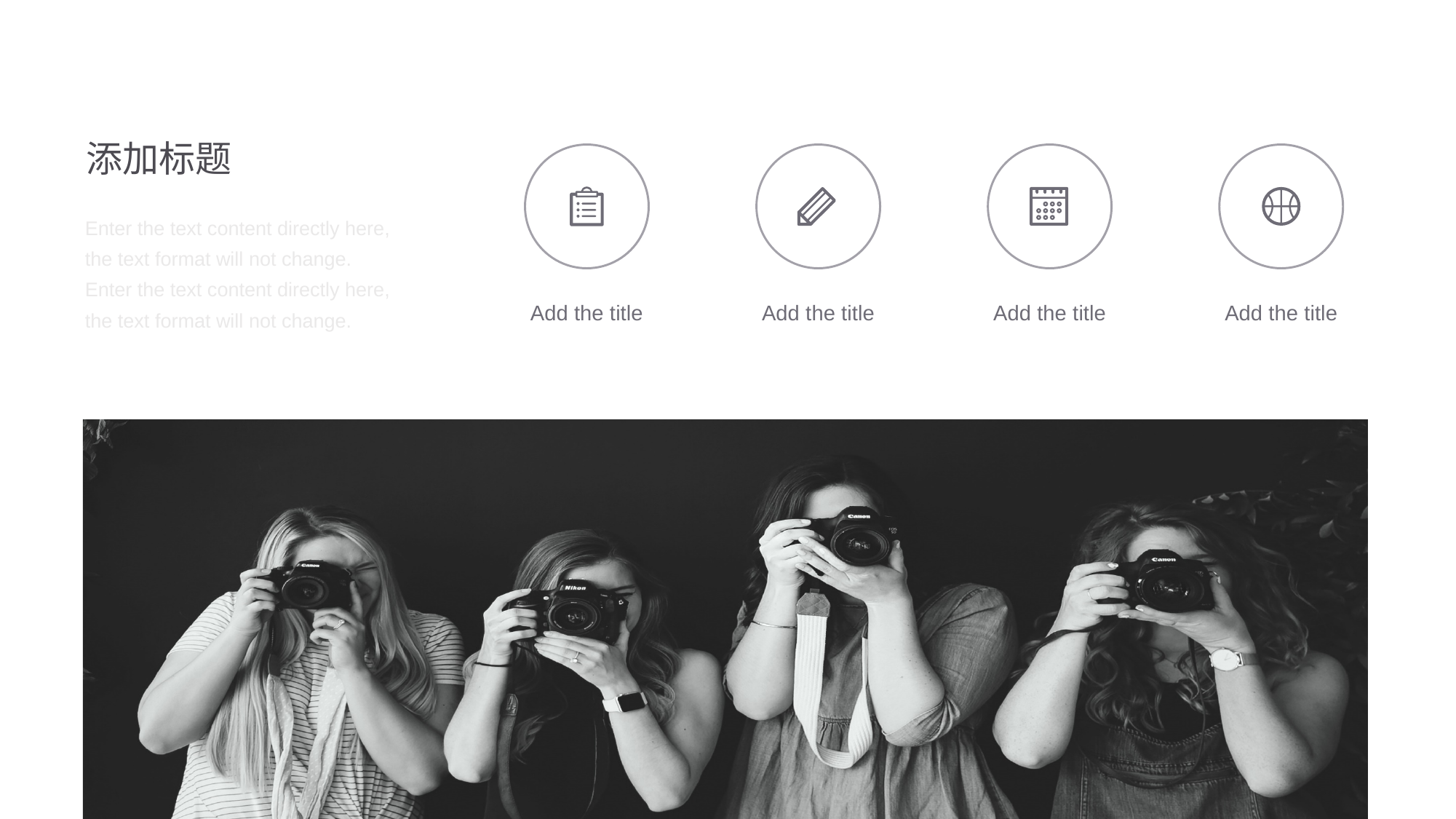

添加标题

Add the title

Add the title

Add the title

Add the title
Enter the text content directly here, the text format will not change. Enter the text content directly here, the text format will not change.